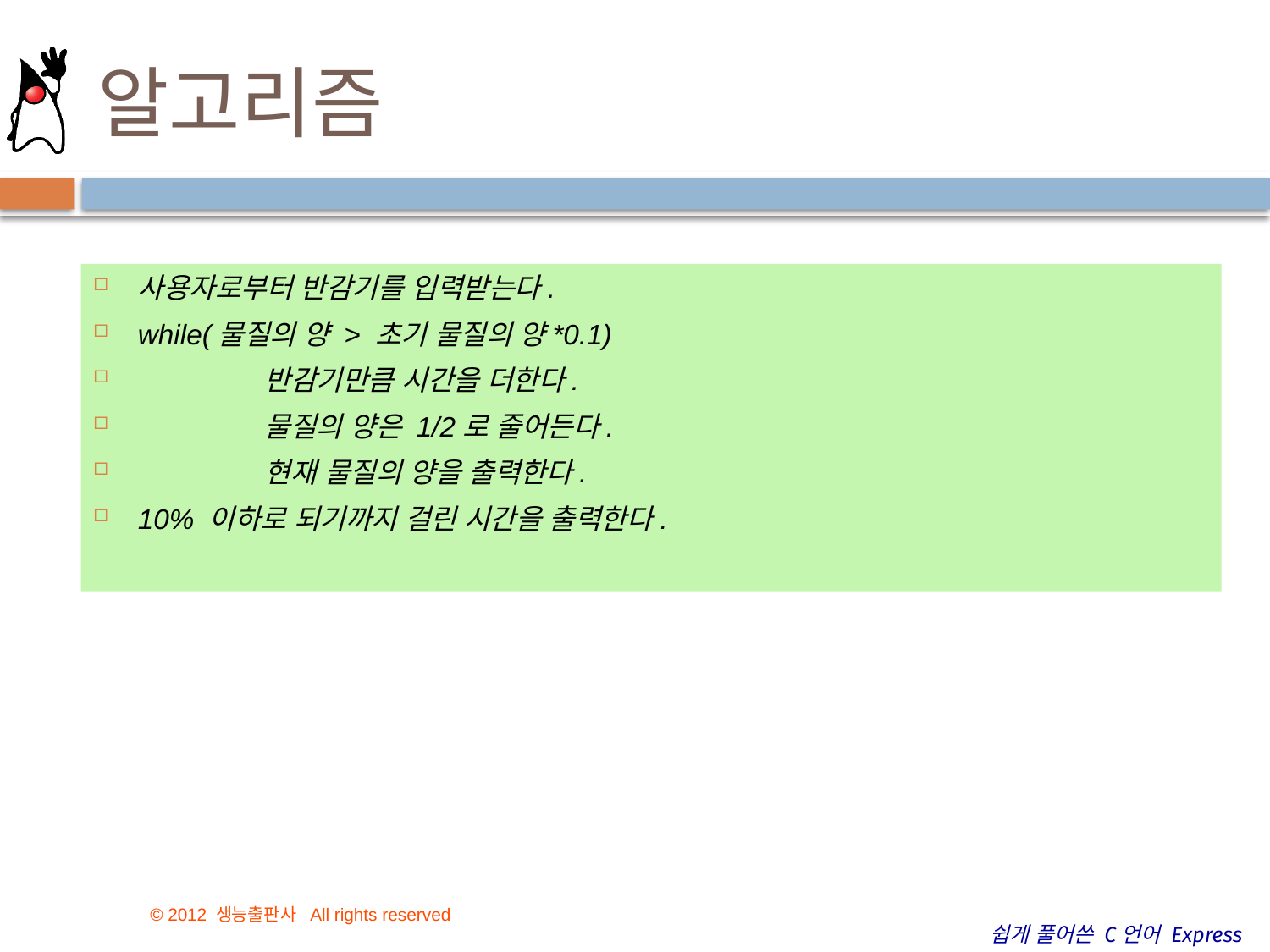

# 알고리즘
사용자로부터 반감기를 입력받는다.
while(물질의 양 > 초기 물질의 양*0.1)
	반감기만큼 시간을 더한다.
	물질의 양은 1/2로 줄어든다.
	현재 물질의 양을 출력한다.
10% 이하로 되기까지 걸린 시간을 출력한다.